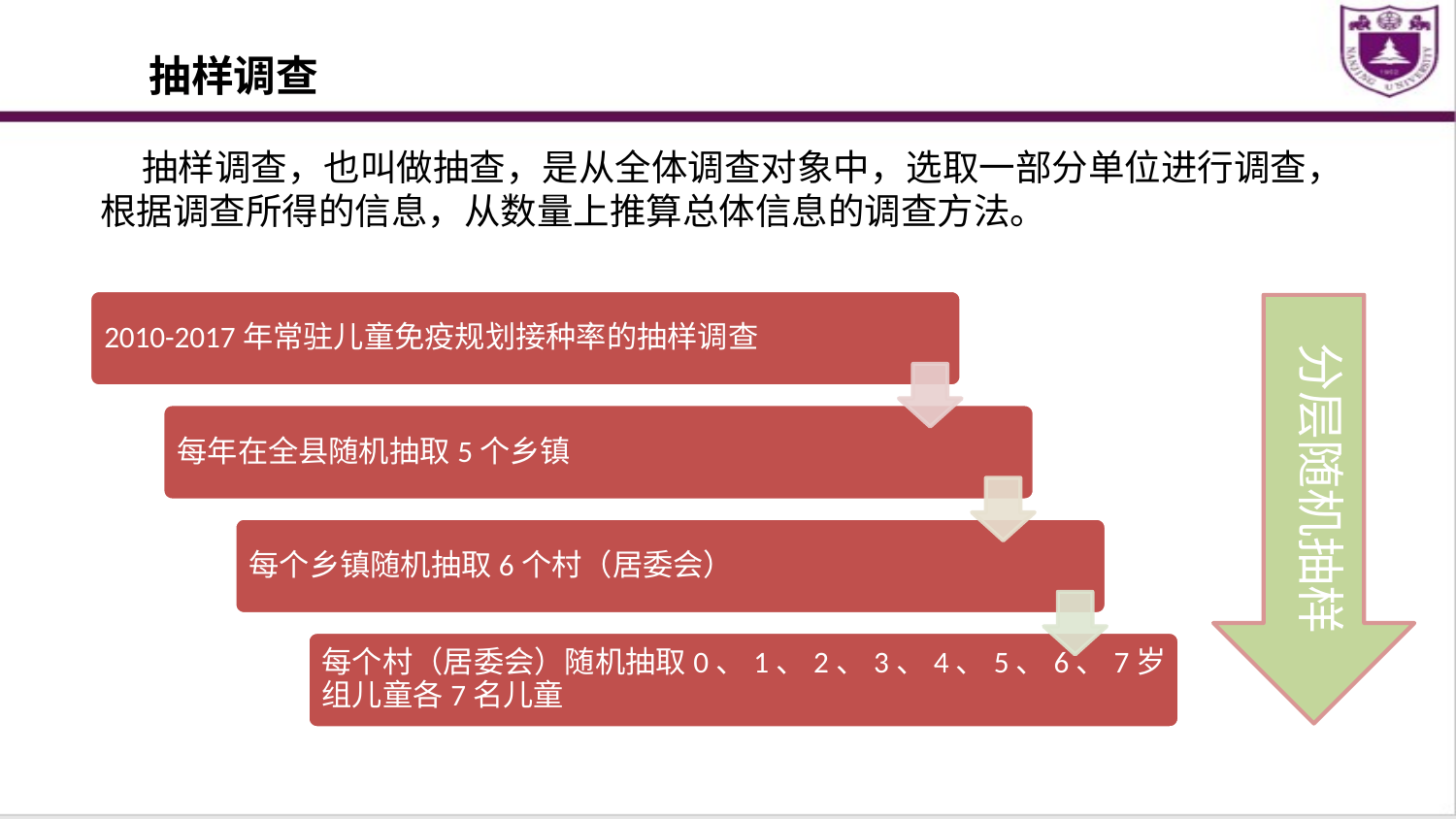

抽样调查
    抽样调查，也叫做抽查，是从全体调查对象中，选取一部分单位进行调查，根据调查所得的信息，从数量上推算总体信息的调查方法。

2010-2017年常驻儿童免疫规划接种率的抽样调查
每年在全县随机抽取5个乡镇
每个乡镇随机抽取6个村（居委会）
每个村（居委会）随机抽取0、1、2、3、4、5、6、7岁组儿童各7名儿童

分层随机抽样